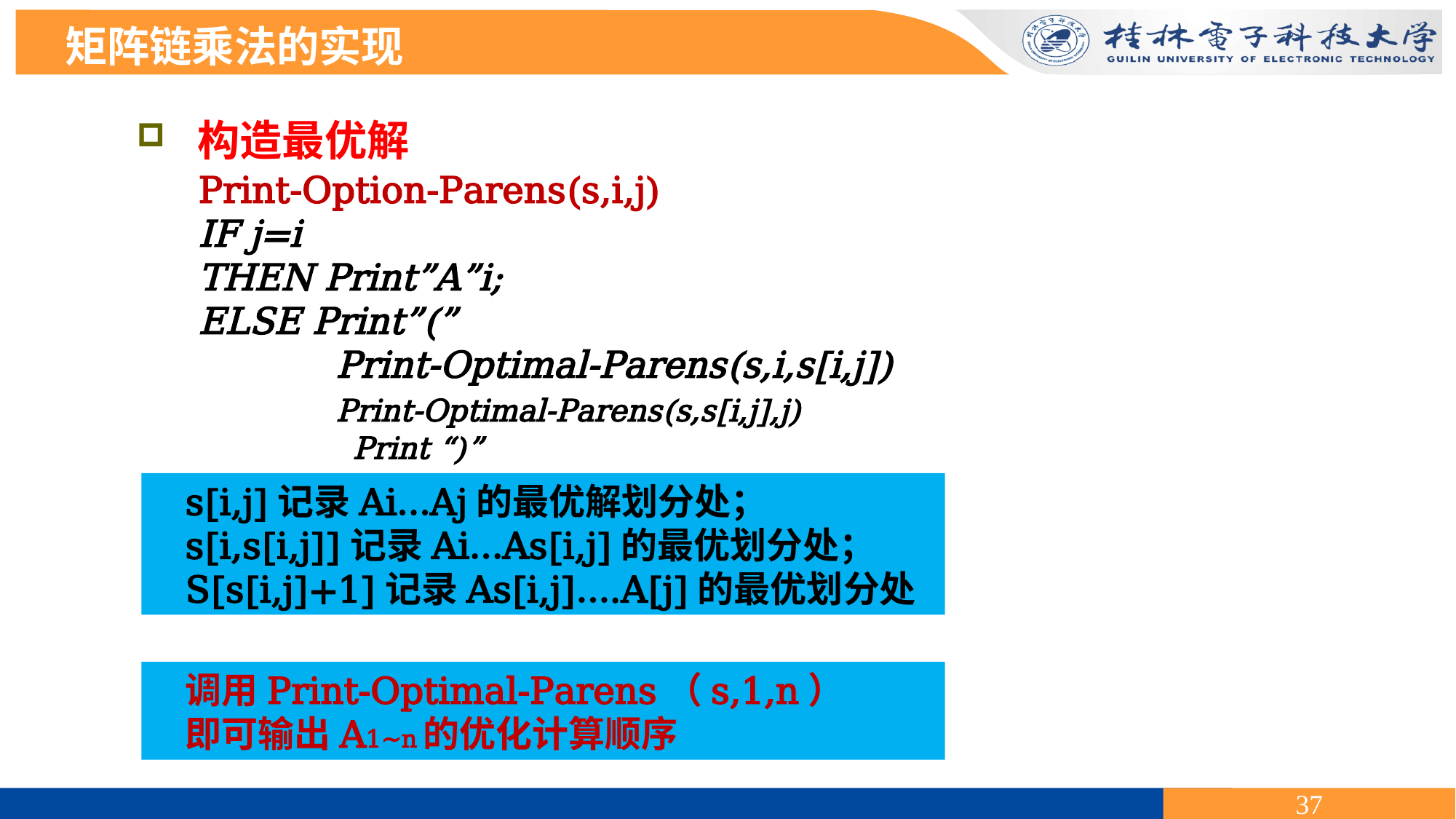

矩阵链乘法的实现
 构造最优解
Print-Option-Parens(s,i,j)
IF j=i
THEN Print”A”i;
ELSE Print”(”
            Print-Optimal-Parens(s,i,s[i,j])
            Print-Optimal-Parens(s,s[i,j],j)
                Print “)”

s[i,j]记录Ai…Aj的最优解划分处；
s[i,s[i,j]]记录Ai…As[i,j]的最优划分处；
S[s[i,j]+1]记录As[i,j]….A[j]的最优划分处。
调用Print-Optimal-Parens（s,1,n）
即可输出A1~n的优化计算顺序